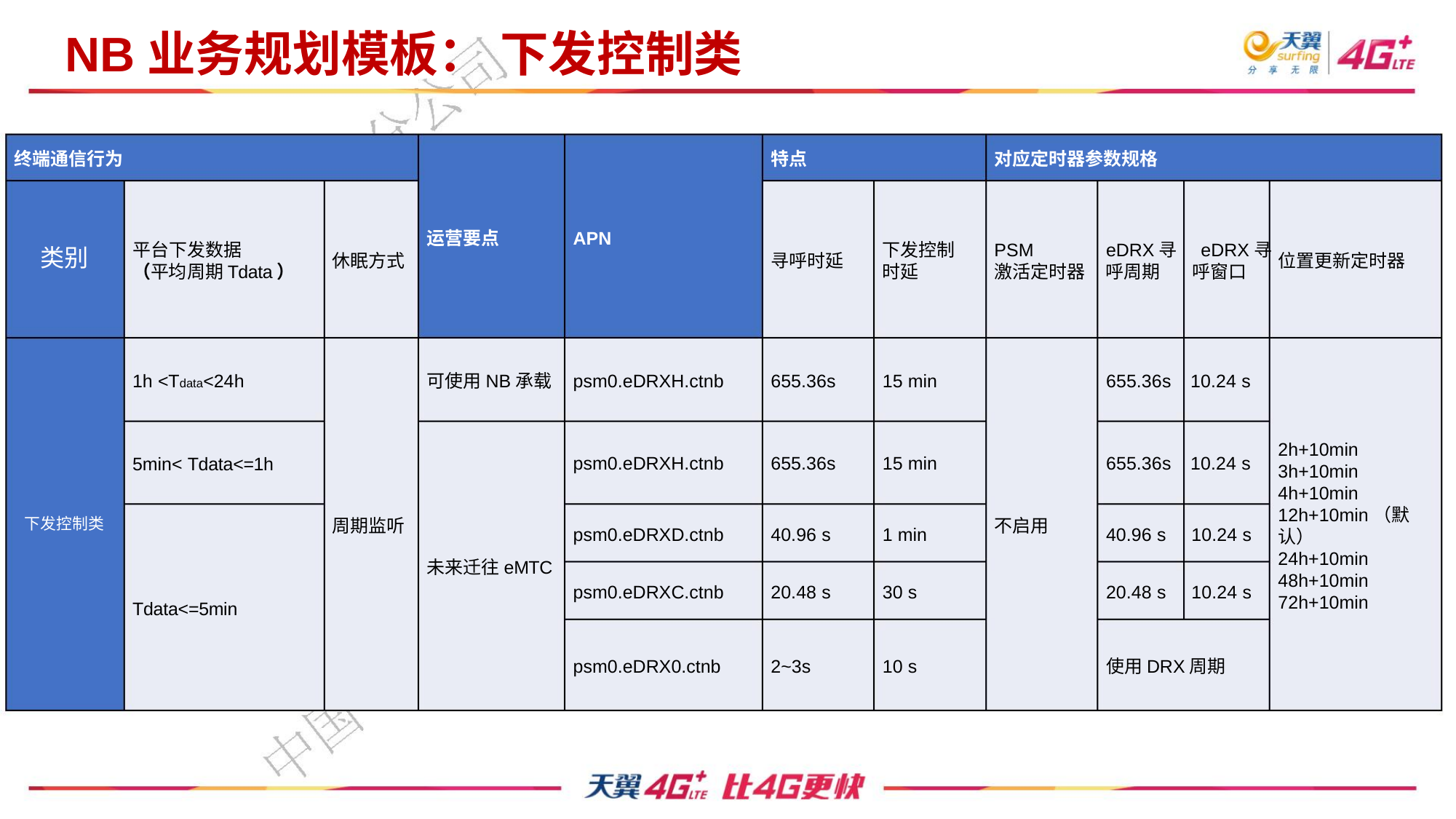

NB业务规划模板： 下发控制类
终端通信行为
特点
对应定时器参数规格
运营要点
APN
平台下发数据
（平均周期Tdata）
下发控制
时延
PSM
eDRX寻 eDRX寻
类别
休眠方式
寻呼时延
位置更新定时器
激活定时器 呼周期
呼窗口
1h <Tdata<24h
可使用NB承载
psm0.eDRXH.ctnb
psm0.eDRXH.ctnb
655.36s
655.36s
15 min
15 min
655.36s 10.24 s
655.36s 10.24 s
2h+10min
3h+10min
4h+10min
12h+10min（默
认）
24h+10min
48h+10min
72h+10min
5min< Tdata<=1h
周期监听
不启用
下发控制类
psm0.eDRXD.ctnb
psm0.eDRXC.ctnb
40.96 s
20.48 s
1 min
30 s
40.96 s 10.24 s
20.48 s 10.24 s
未来迁往eMTC
Tdata<=5min
psm0.eDRX0.ctnb
2~3s
10 s
使用DRX周期